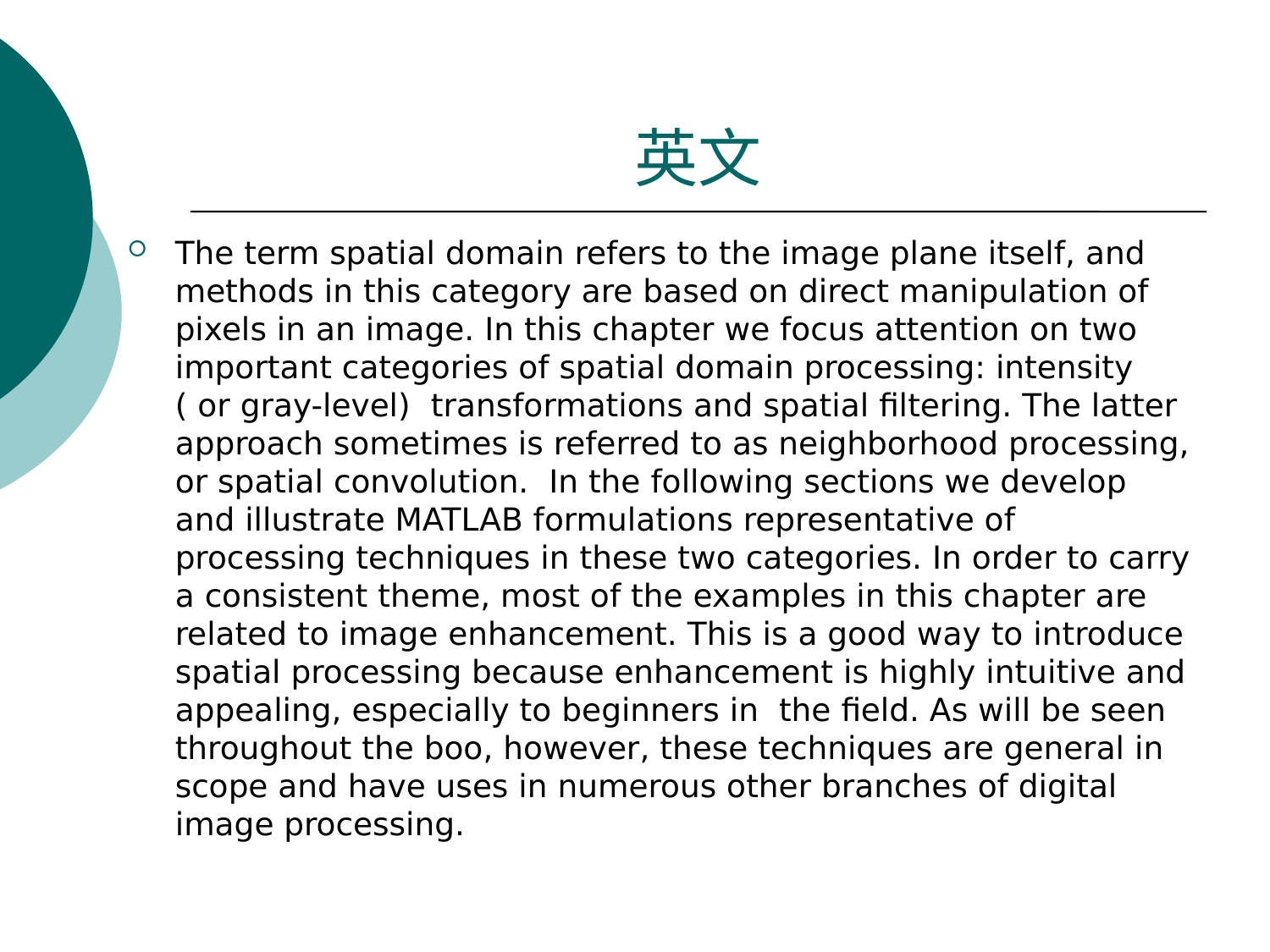

# 英文
The term spatial domain refers to the image plane itself, and methods in this category are based on direct manipulation of pixels in an image. In this chapter we focus attention on two important categories of spatial domain processing: intensity ( or gray-level)  transformations and spatial filtering. The latter approach sometimes is referred to as neighborhood processing, or spatial convolution.  In the following sections we develop and illustrate MATLAB formulations representative of processing techniques in these two categories. In order to carry a consistent theme, most of the examples in this chapter are related to image enhancement. This is a good way to introduce spatial processing because enhancement is highly intuitive and appealing, especially to beginners in  the field. As will be seen throughout the boo, however, these techniques are general in scope and have uses in numerous other branches of digital image processing.
76